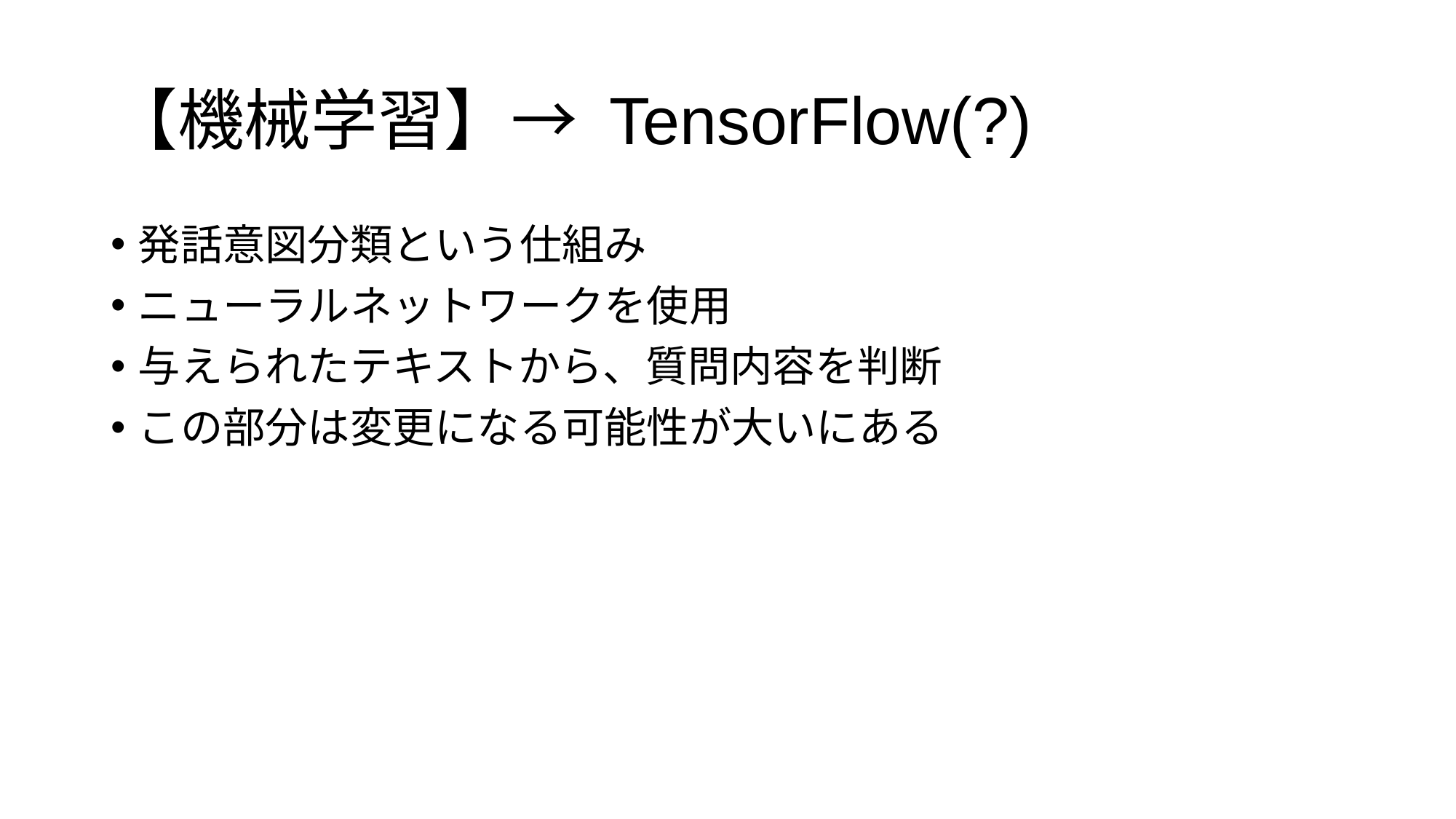

# 【機械学習】→ TensorFlow(?)
発話意図分類という仕組み
ニューラルネットワークを使用
与えられたテキストから、質問内容を判断
この部分は変更になる可能性が大いにある